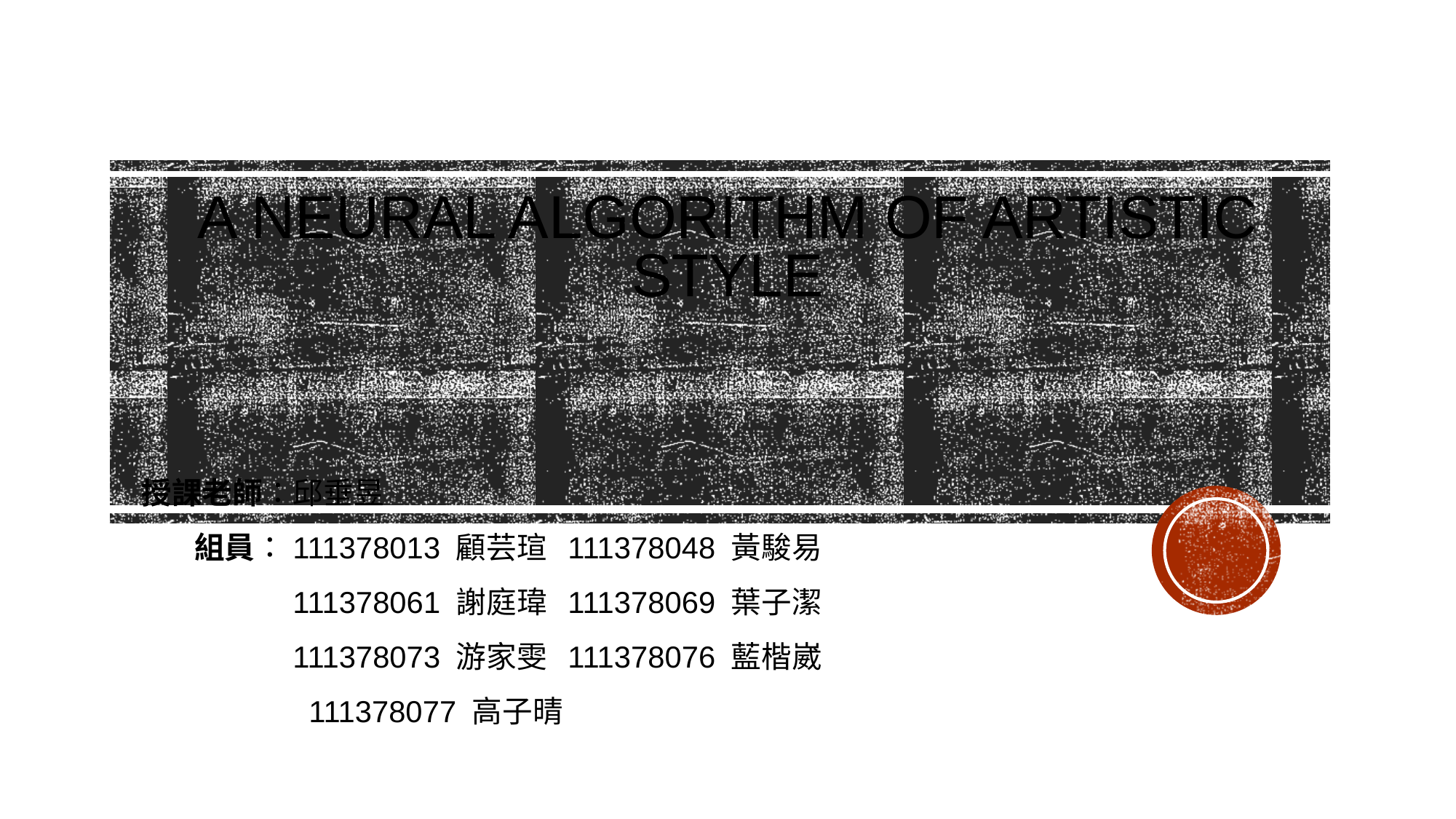

# A Neural Algorithm of Artistic Style
授課老師：邱垂昱
組員：111378013 顧芸瑄  111378048 黃駿易
111378061 謝庭瑋  111378069 葉子潔
111378073 游家雯  111378076 藍楷崴
                    111378077 高子晴